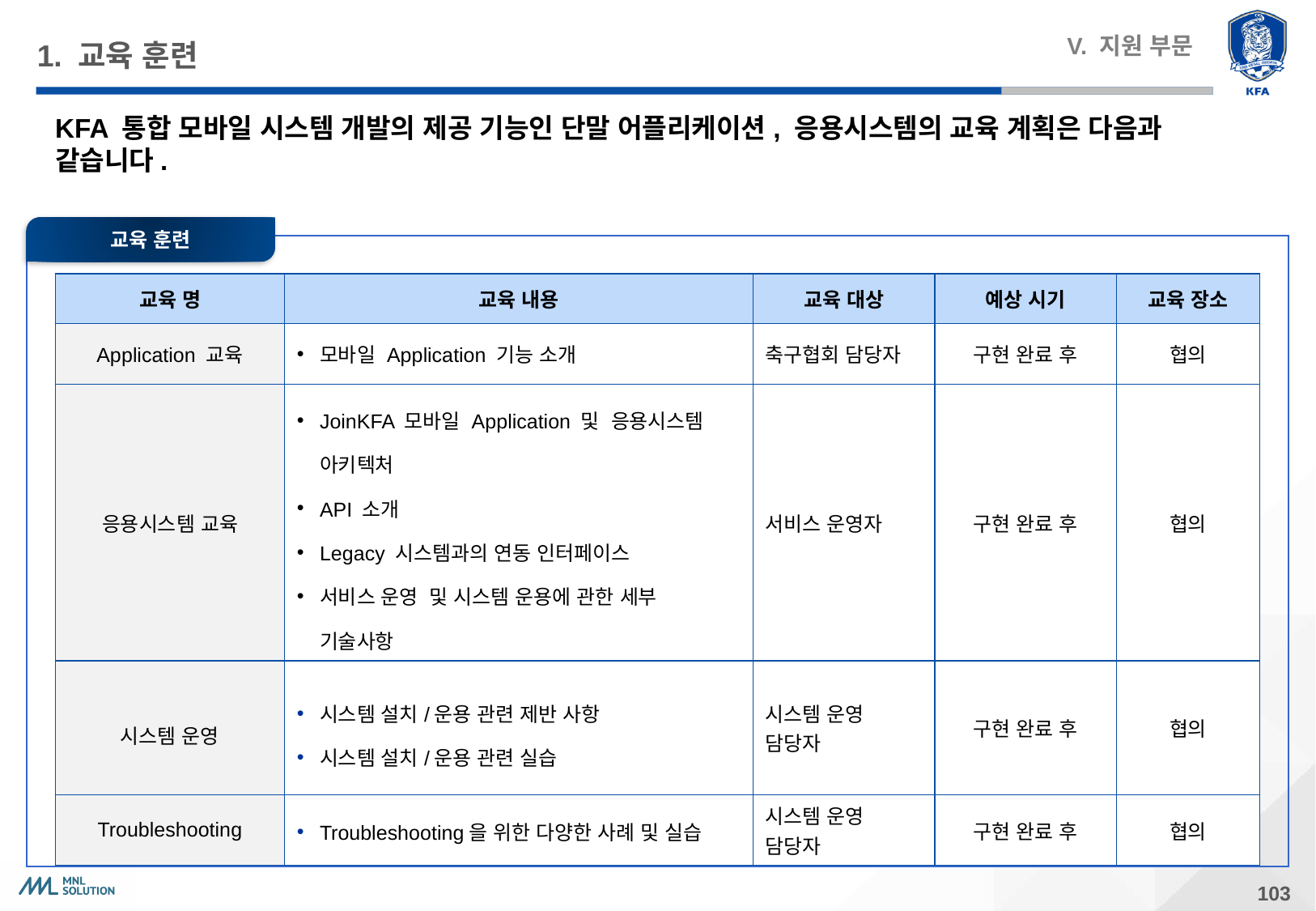

# 1. 교육 훈련
V. 지원 부문
KFA 통합 모바일 시스템 개발의 제공 기능인 단말 어플리케이션, 응용시스템의 교육 계획은 다음과
같습니다.
교육 훈련

| 교육 명 | 교육 내용 | 교육 대상 | 예상 시기 | 교육 장소 |
| --- | --- | --- | --- | --- |
| Application 교육 | 모바일 Application 기능 소개 | 축구협회 담당자 | 구현 완료 후 | 협의 |
| 응용시스템 교육 | JoinKFA 모바일 Application 및 응용시스템 아키텍처 API 소개 Legacy 시스템과의 연동 인터페이스 서비스 운영 및 시스템 운용에 관한 세부 기술사항 | 서비스 운영자 | 구현 완료 후 | 협의 |
| 시스템 운영 | 시스템 설치/운용 관련 제반 사항 시스템 설치/운용 관련 실습 | 시스템 운영 담당자 | 구현 완료 후 | 협의 |
| Troubleshooting | Troubleshooting을 위한 다양한 사례 및 실습 | 시스템 운영 담당자 | 구현 완료 후 | 협의 |